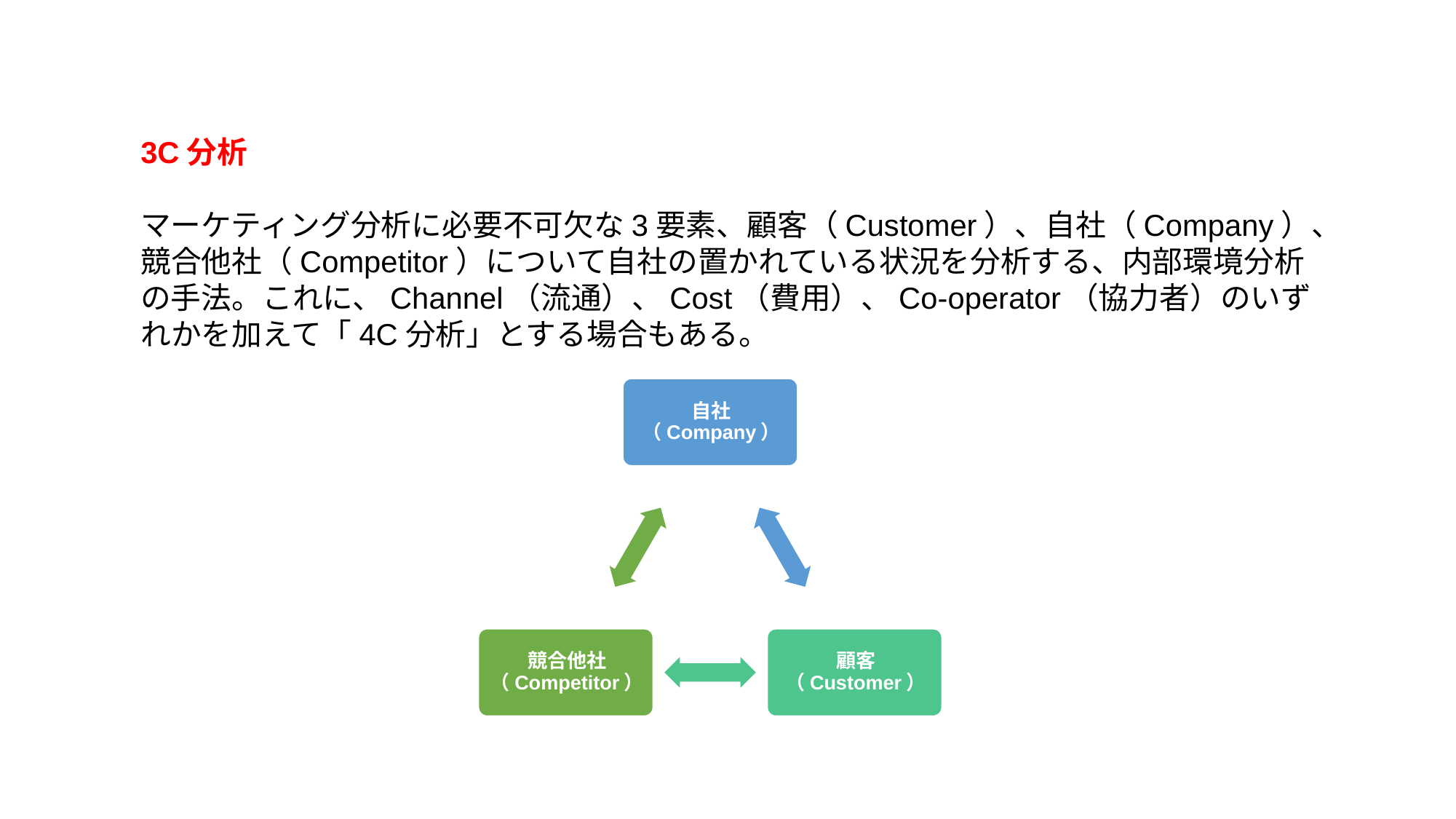

3C分析

マーケティング分析に必要不可欠な3要素、顧客（Customer）、自社（Company）、競合他社（Competitor）について自社の置かれている状況を分析する、内部環境分析の手法。これに、Channel（流通）、Cost（費用）、Co-operator（協力者）のいずれかを加えて「4C分析」とする場合もある。
自社（Company）

顧客（Customer）

競合他社（Competitor）